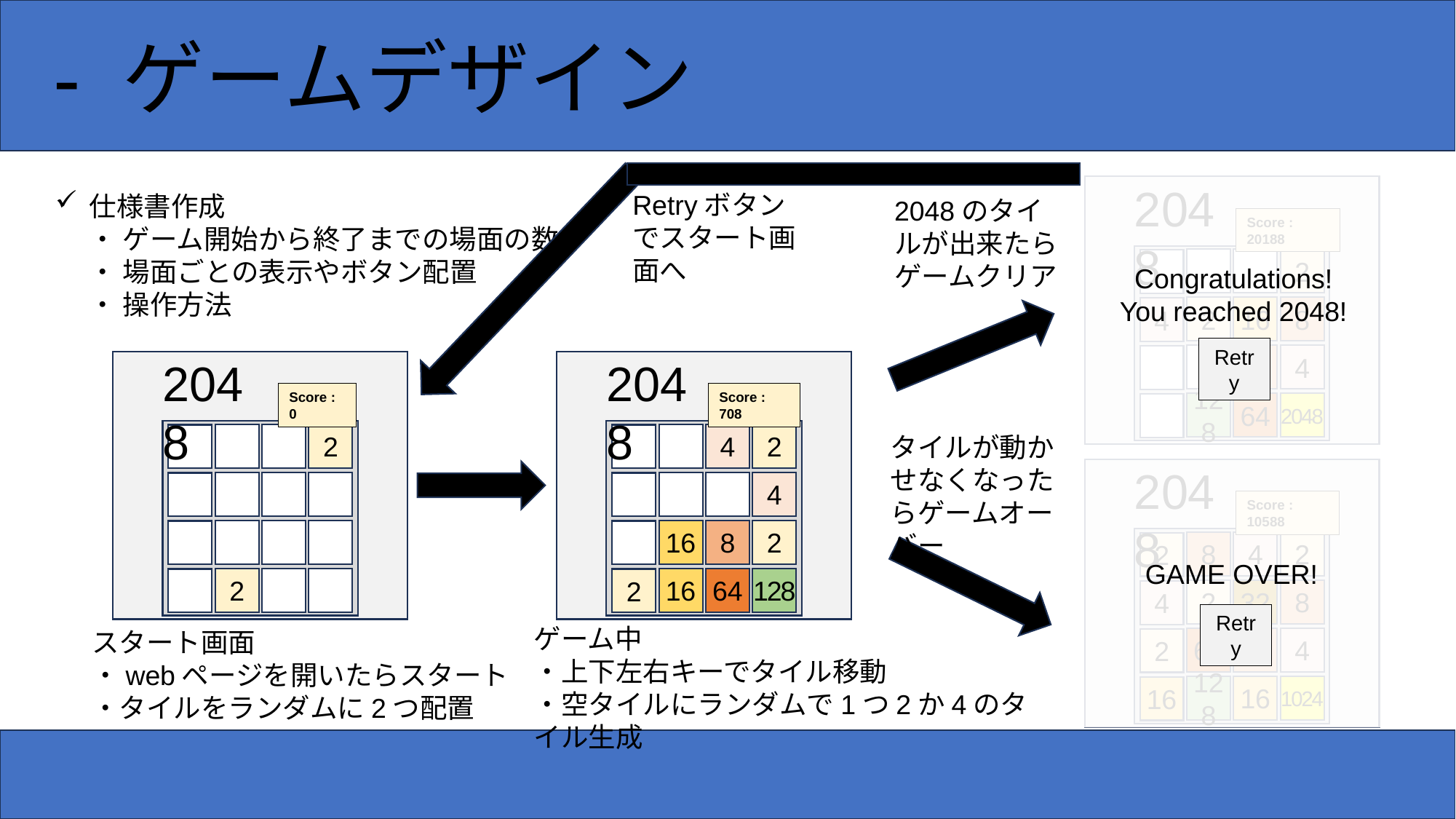

- ゲームデザイン

Congratulations!
You reached 2048!
2048

Retryボタンでスタート画面へ
仕様書作成
・ ゲーム開始から終了までの場面の数
・ 場面ごとの表示やボタン配置
・ 操作方法
2048のタイルが出来たらゲームクリア

Score : 20188

2

2
16
8
4

Retry

8
4

2048
2048

Score : 0
Score : 708
128
64
2048

2

4
2

タイルが動かせなくなったらゲームオーバー
GAME OVER!
2048

4

Score : 10588

16
8
2

8
4
2
2

2

16
64
128

2
2
32
8
4
Retry
ゲーム中
・上下左右キーでタイル移動
・空タイルにランダムで1つ2か4のタイル生成
スタート画面
・webページを開いたらスタート
・タイルをランダムに2つ配置
64
8
4
2
128
16
1024
16